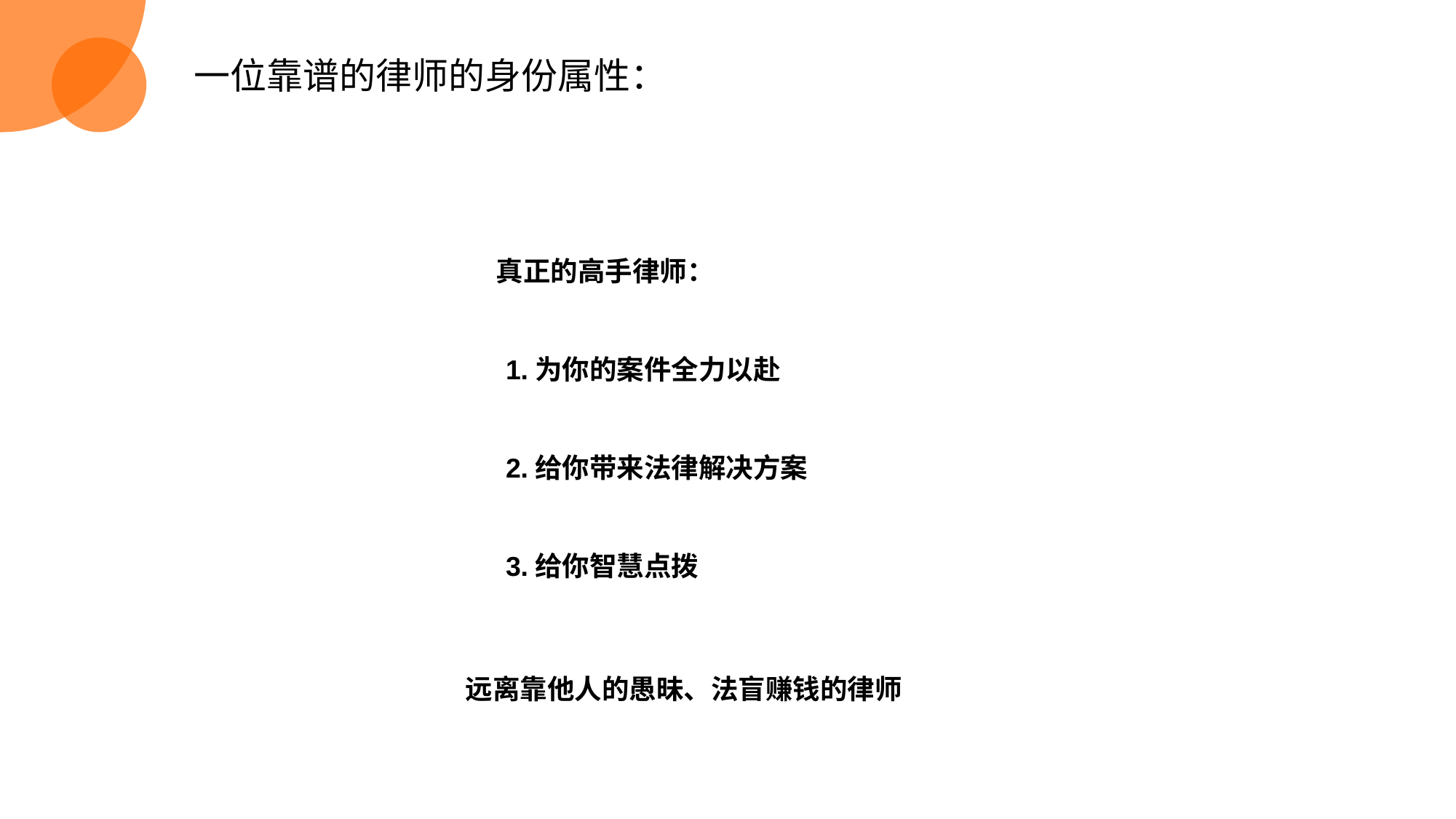

可用于描述观点，文字+进度类的展示形式

一位靠谱的律师的身份属性：
           真正的高手律师：

           1.为你的案件全力以赴

           2.给你带来法律解决方案

           3.给你智慧点拨
远离靠他人的愚昧、法盲赚钱的律师